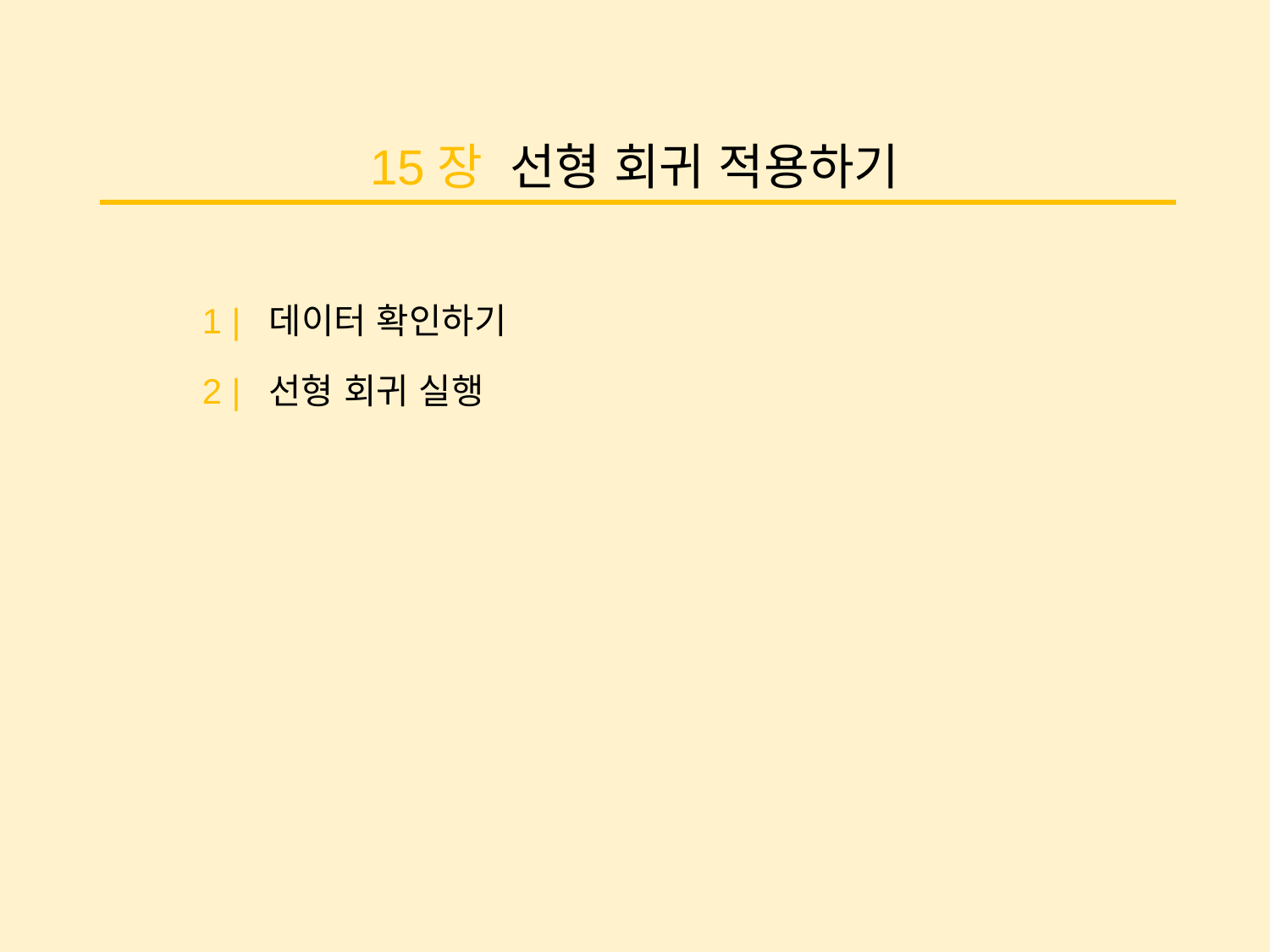

15장  선형 회귀 적용하기
1 |  데이터 확인하기
2 |  선형 회귀 실행